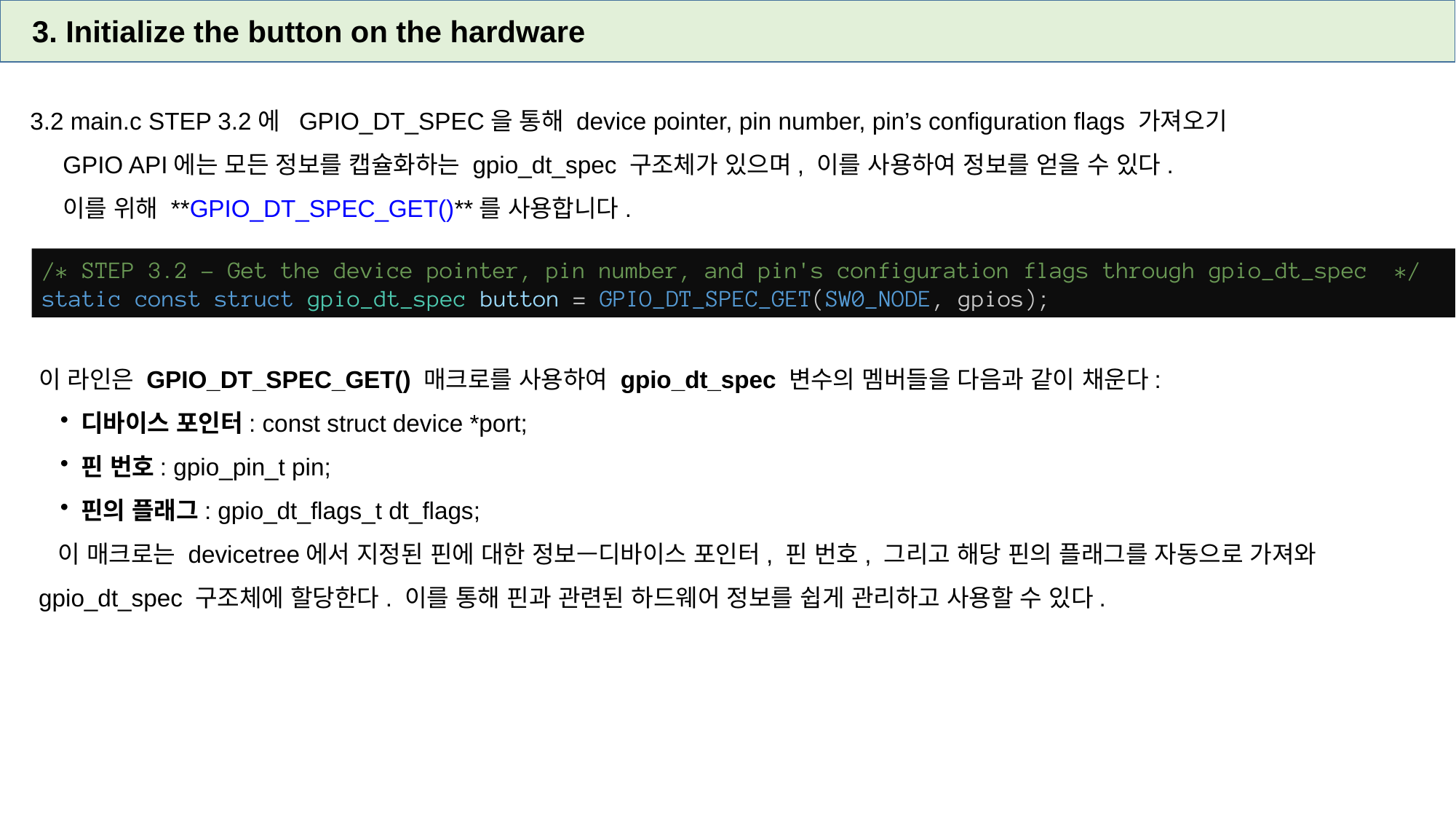

3. Initialize the button on the hardware
3.2 main.c STEP 3.2에  GPIO_DT_SPEC을 통해 device pointer, pin number, pin’s configuration flags 가져오기
    GPIO API에는 모든 정보를 캡슐화하는 gpio_dt_spec 구조체가 있으며, 이를 사용하여 정보를 얻을 수 있다.
    이를 위해 **GPIO_DT_SPEC_GET()**를 사용합니다.

/* STEP 3.2 - Get the device pointer, pin number, and pin's configuration flags through gpio_dt_spec  */
static const struct gpio_dt_spec button = GPIO_DT_SPEC_GET(SW0_NODE, gpios);
이 라인은 GPIO_DT_SPEC_GET() 매크로를 사용하여 gpio_dt_spec 변수의 멤버들을 다음과 같이 채운다:
디바이스 포인터: const struct device *port;
핀 번호: gpio_pin_t pin;
핀의 플래그: gpio_dt_flags_t dt_flags;
  이 매크로는 devicetree에서 지정된 핀에 대한 정보—디바이스 포인터, 핀 번호, 그리고 해당 핀의 플래그를 자동으로 가져와
gpio_dt_spec 구조체에 할당한다. 이를 통해 핀과 관련된 하드웨어 정보를 쉽게 관리하고 사용할 수 있다.